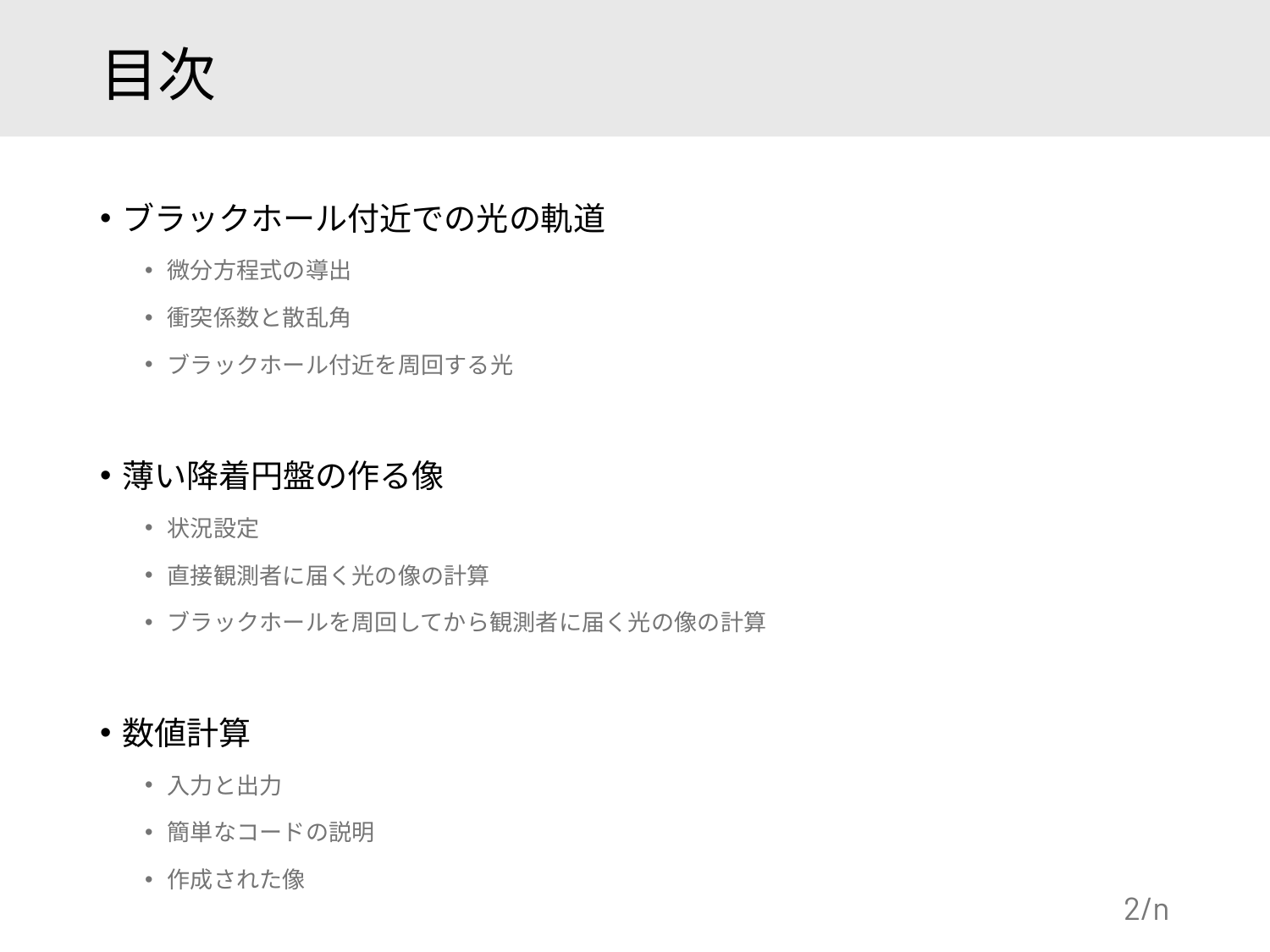

# 目次
ブラックホール付近での光の軌道
微分方程式の導出
衝突係数と散乱角
ブラックホール付近を周回する光

薄い降着円盤の作る像
状況設定
直接観測者に届く光の像の計算
ブラックホールを周回してから観測者に届く光の像の計算

数値計算
入力と出力
簡単なコードの説明
作成された像
2/n